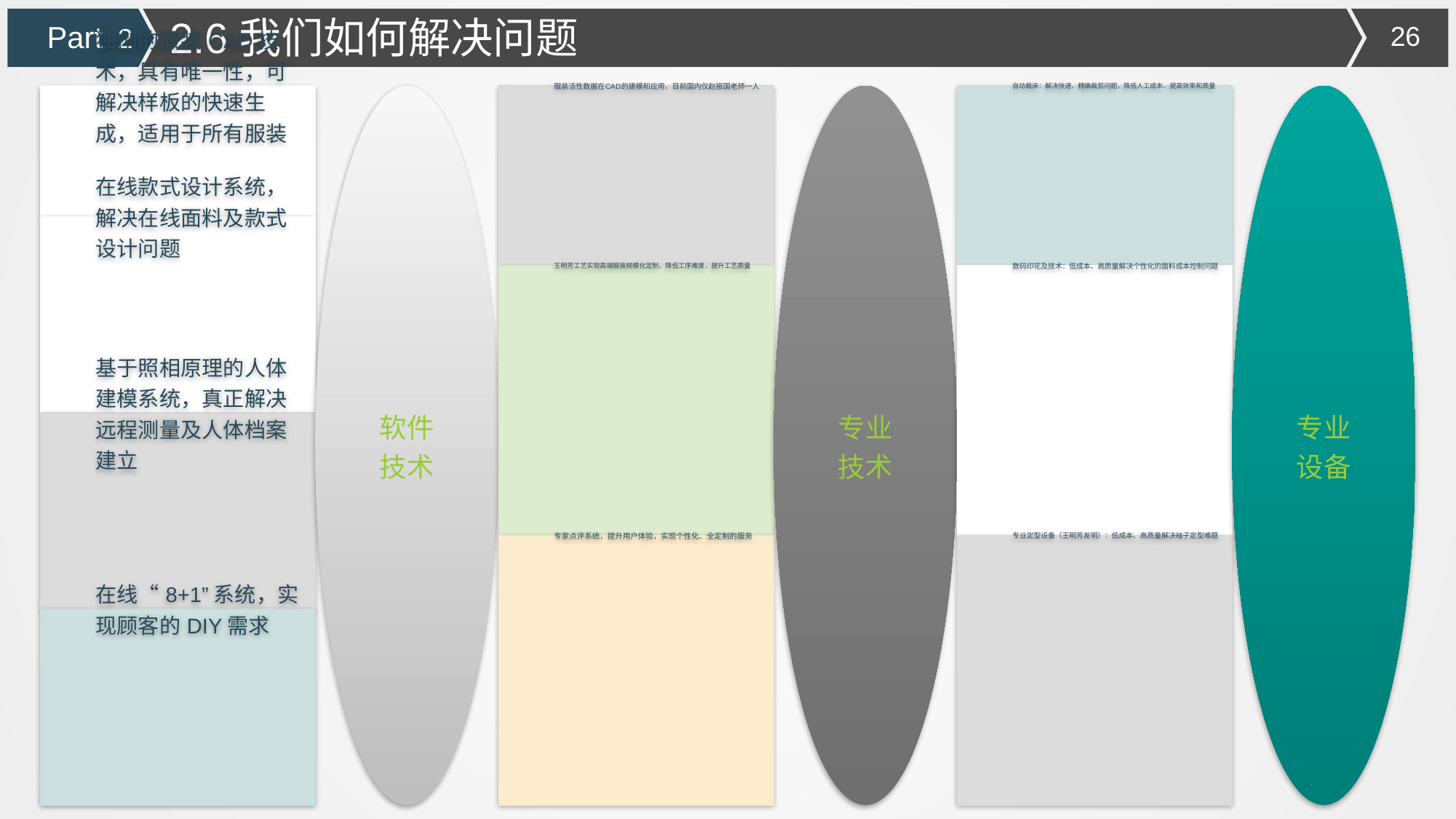

2.6我们如何解决问题
Part  2
软件
技术
在线款式设计系统，解决在线面料及款式设计问题
专业
技术
服装活性数据在CAD的建模和应用，目前国内仅赵振国老师一人
专业
设备
自动裁床：解决快速、精确裁剪问题，降低人工成本、提高效率和质量
数码印花及技术：低成本、高质量解决个性化的面料成本控制问题
基于照相原理的人体建模系统，真正解决远程测量及人体档案建立
王明芳工艺实现高端服装规模化定制，降低工序难度，提升工艺质量
专家点评系统，提升用户体验，实现个性化、全定制的服务
在线“8+1”系统，实现顾客的DIY需求
专业定型设备（王明芳发明）：低成本、高质量解决袖子定型难题